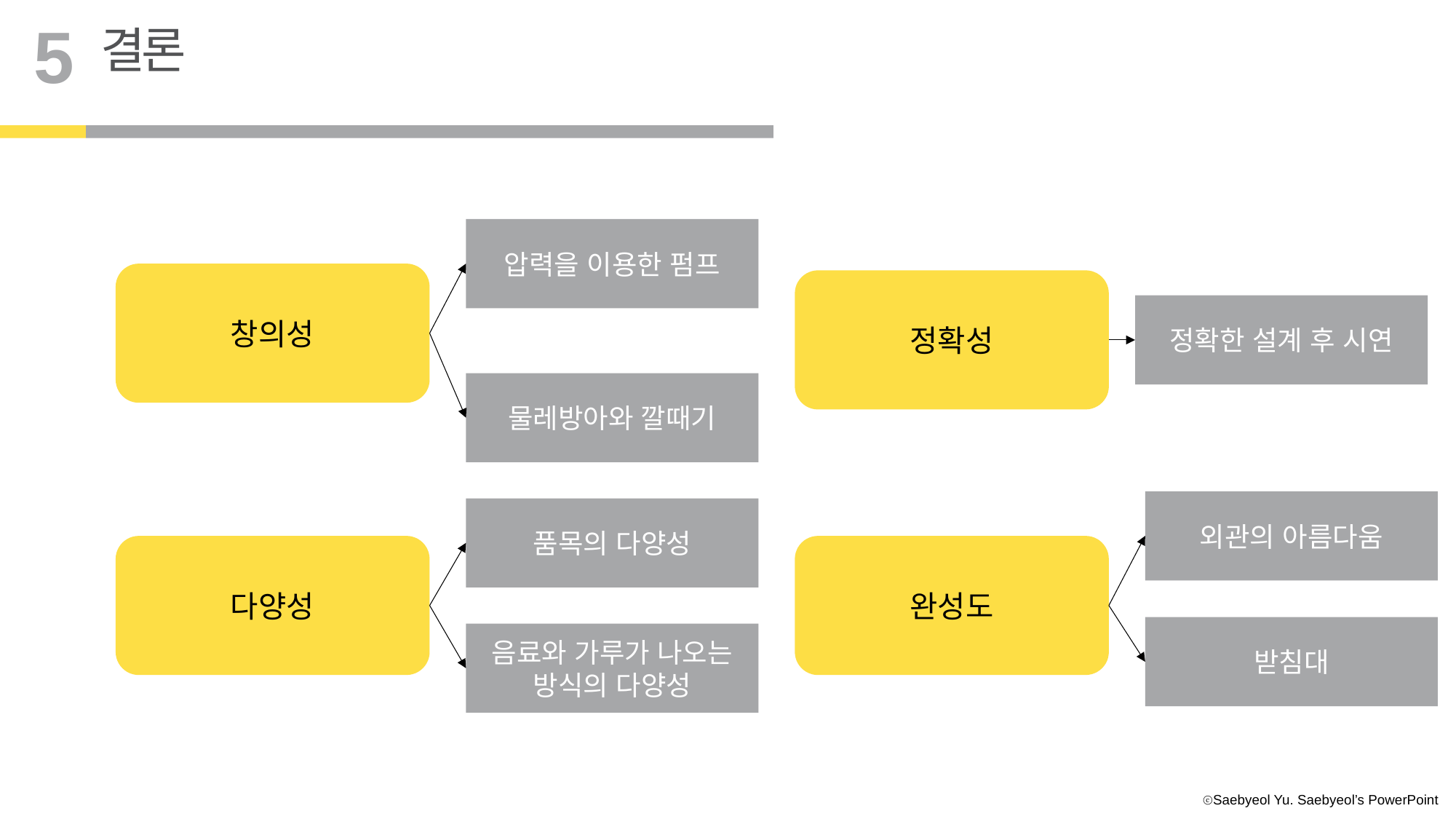

5
결론

압력을 이용한 펌프
창의성
정확성
정확한 설계 후 시연
물레방아와 깔때기
외관의 아름다움
품목의 다양성
다양성
완성도
받침대
음료와 가루가 나오는 방식의 다양성